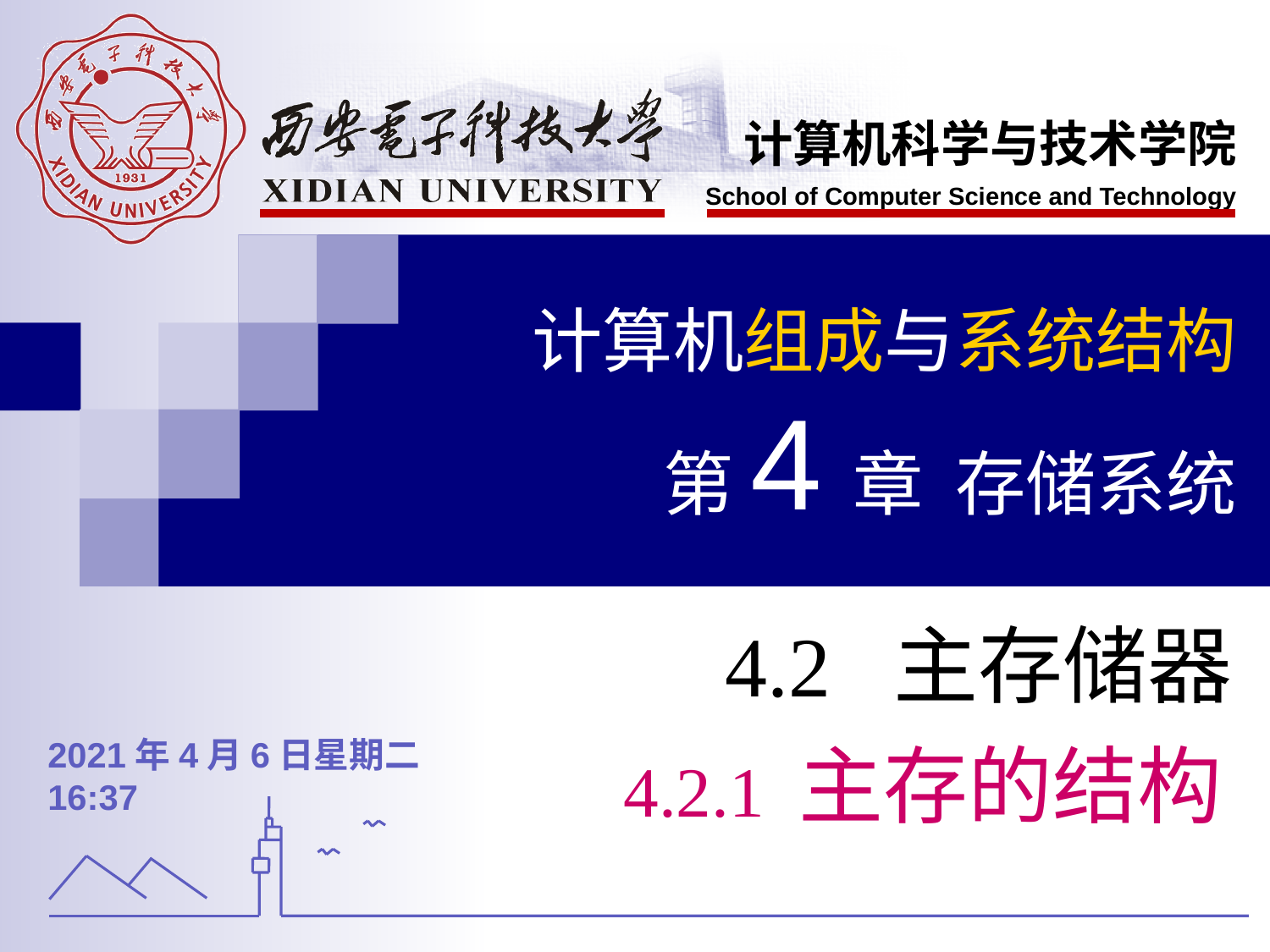

计算机组成与系统结构
第4章  存储系统
4.2  主存储器
4.2.1 主存的结构